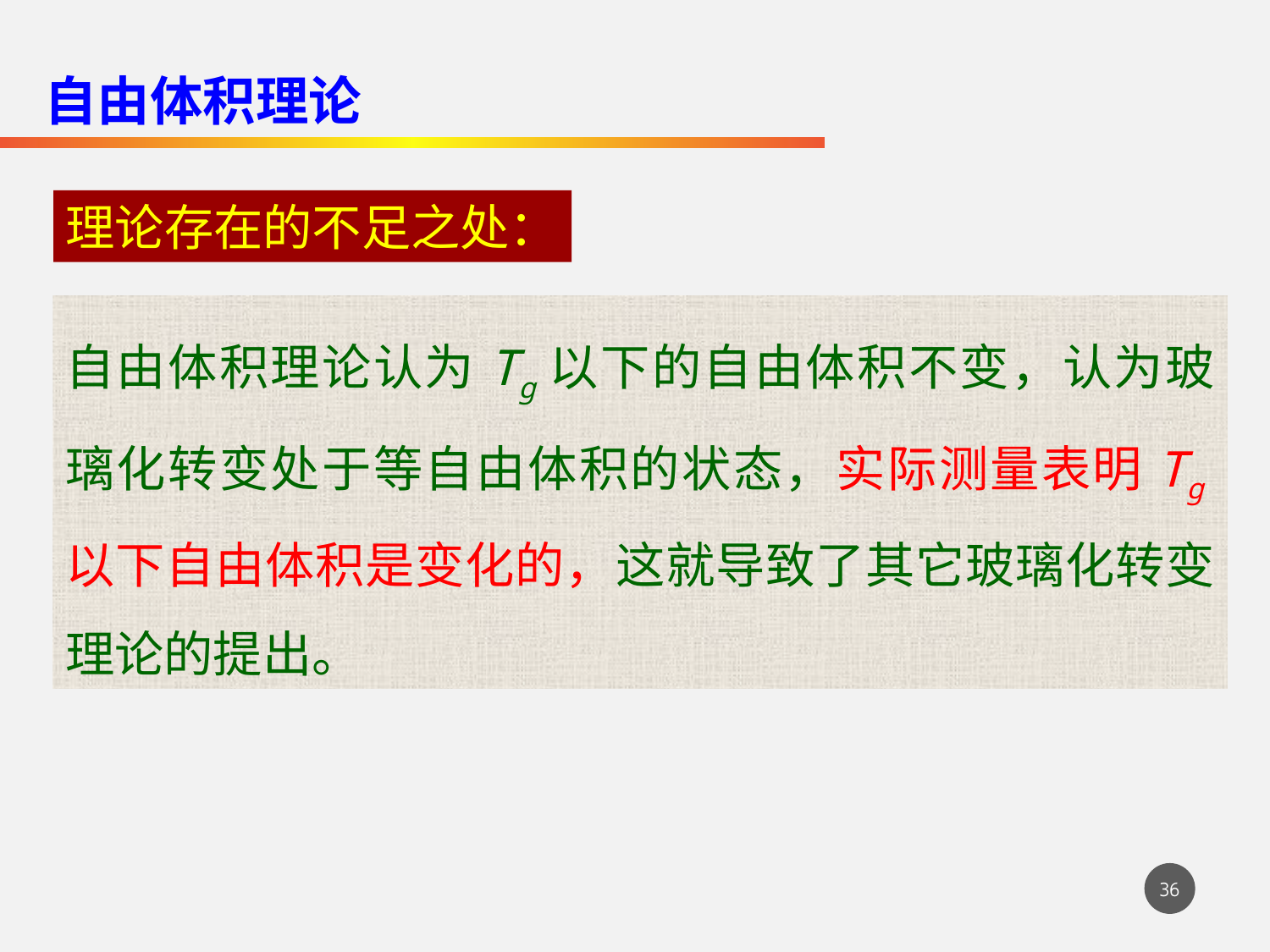

自由体积理论
理论存在的不足之处：
自由体积理论认为Tg以下的自由体积不变，认为玻璃化转变处于等自由体积的状态，实际测量表明Tg以下自由体积是变化的，这就导致了其它玻璃化转变理论的提出。
36